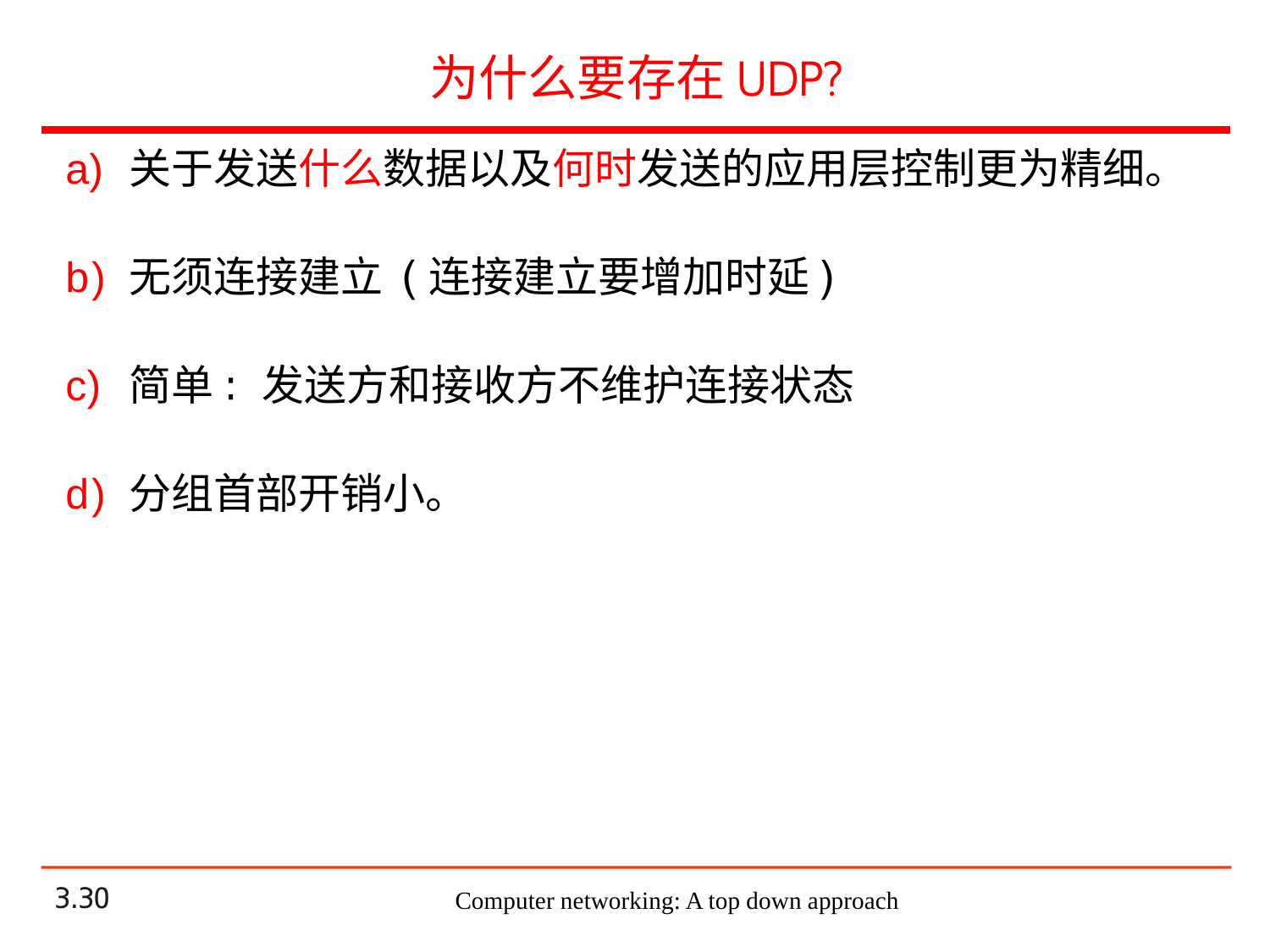

# 为什么要存在UDP?
关于发送什么数据以及何时发送的应用层控制更为精细。

无须连接建立 (连接建立要增加时延)

简单: 发送方和接收方不维护连接状态

分组首部开销小。
Computer networking: A top down approach